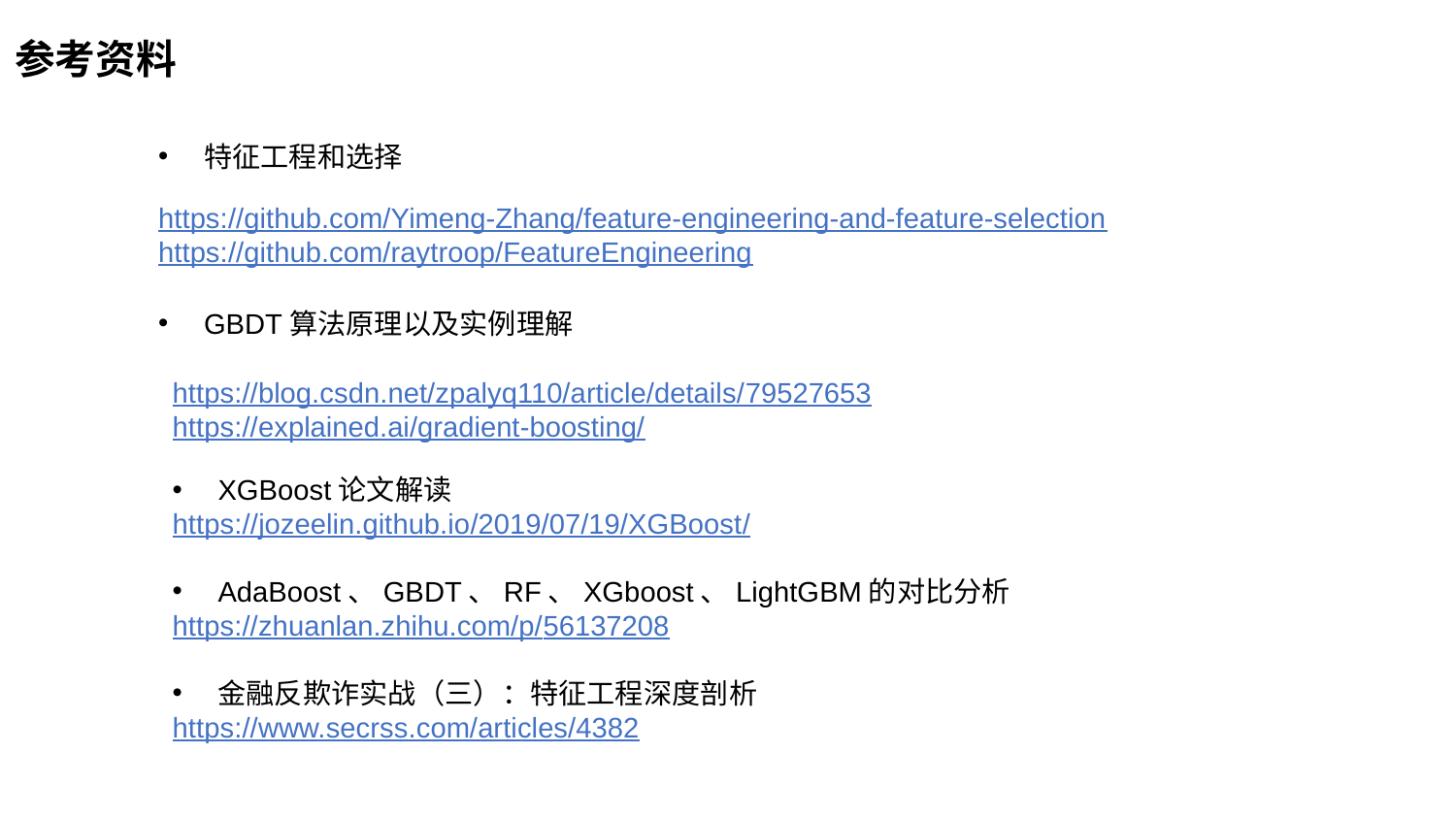

参考资料
特征工程和选择
https://github.com/Yimeng-Zhang/feature-engineering-and-feature-selection
https://github.com/raytroop/FeatureEngineering

GBDT算法原理以及实例理解
https://blog.csdn.net/zpalyq110/article/details/79527653
https://explained.ai/gradient-boosting/
XGBoost论文解读
https://jozeelin.github.io/2019/07/19/XGBoost/

AdaBoost、GBDT、RF、XGboost、LightGBM的对比分析
https://zhuanlan.zhihu.com/p/56137208

金融反欺诈实战（三）：特征工程深度剖析
https://www.secrss.com/articles/4382